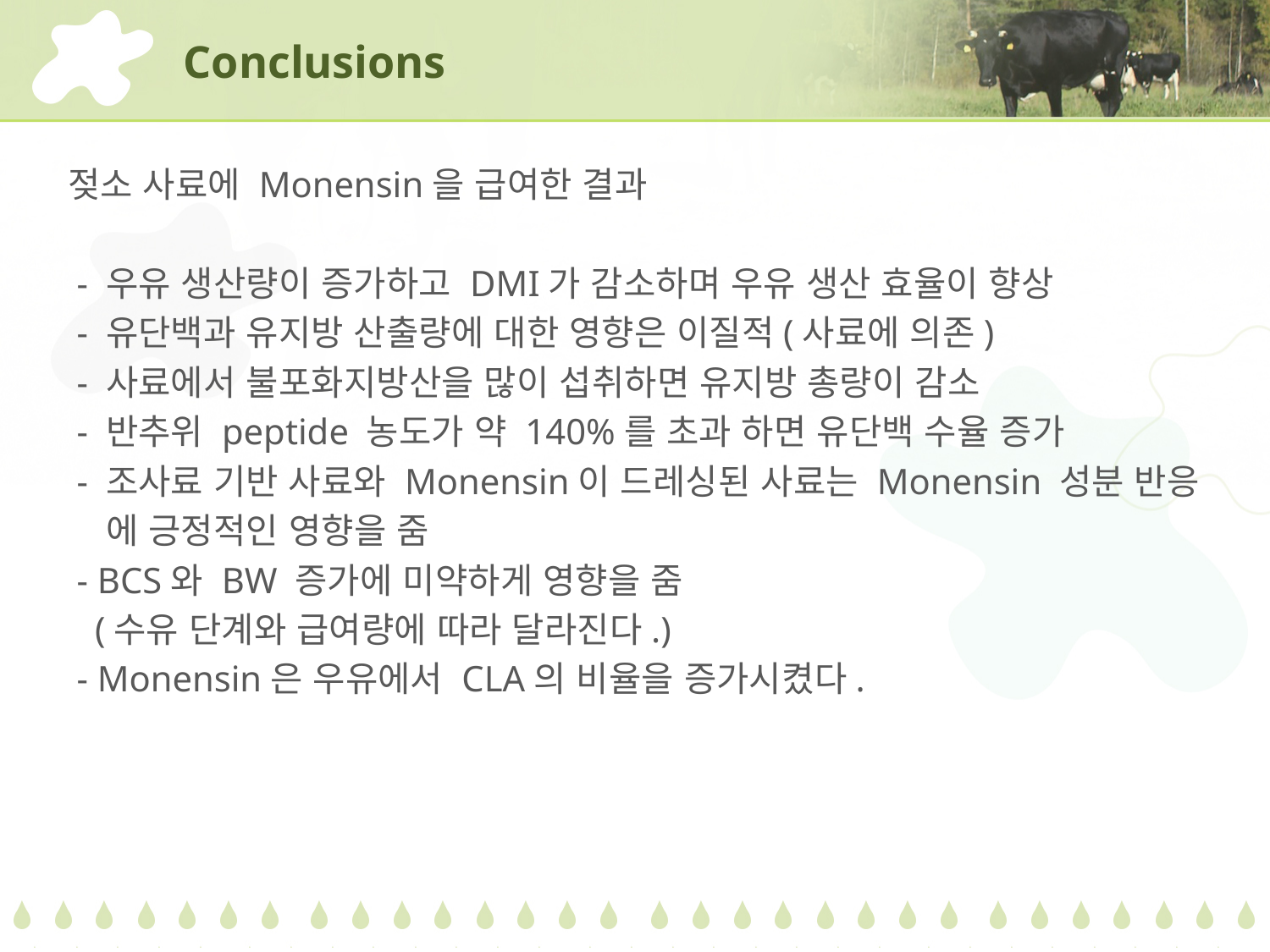

# Conclusions
젖소 사료에 Monensin을 급여한 결과

 - 우유 생산량이 증가하고 DMI가 감소하며 우유 생산 효율이 향상
 - 유단백과 유지방 산출량에 대한 영향은 이질적(사료에 의존)
 - 사료에서 불포화지방산을 많이 섭취하면 유지방 총량이 감소
 - 반추위 peptide 농도가 약 140%를 초과 하면 유단백 수율 증가
 - 조사료 기반 사료와 Monensin이 드레싱된 사료는 Monensin 성분 반응
   에 긍정적인 영향을 줌
 - BCS와 BW 증가에 미약하게 영향을 줌
   (수유 단계와 급여량에 따라 달라진다.)
 - Monensin은 우유에서 CLA의 비율을 증가시켰다.